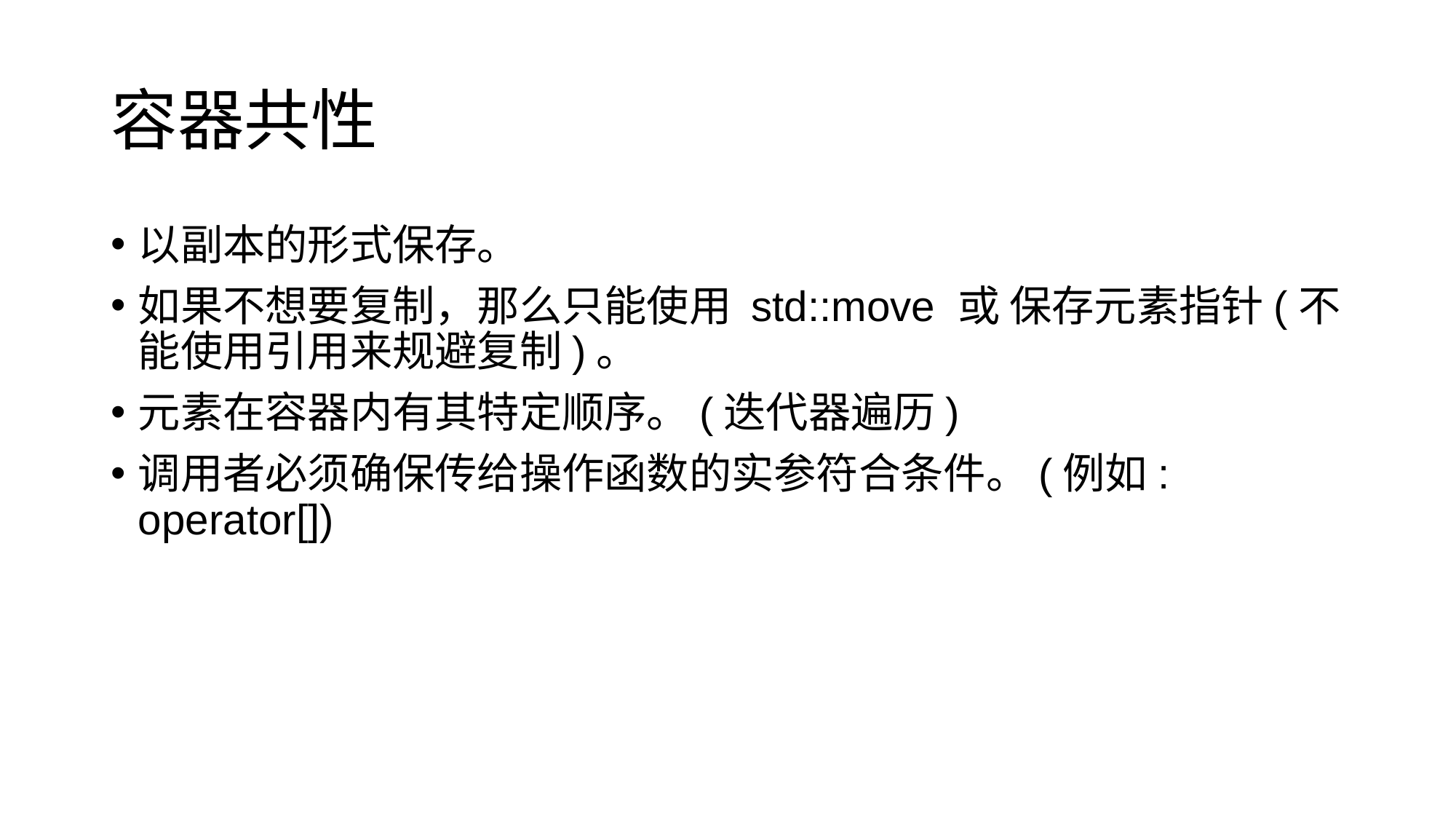

# 容器共性
以副本的形式保存。
如果不想要复制，那么只能使用 std::move 或 保存元素指针(不能使用引用来规避复制)。
元素在容器内有其特定顺序。(迭代器遍历)
调用者必须确保传给操作函数的实参符合条件。(例如: operator[])